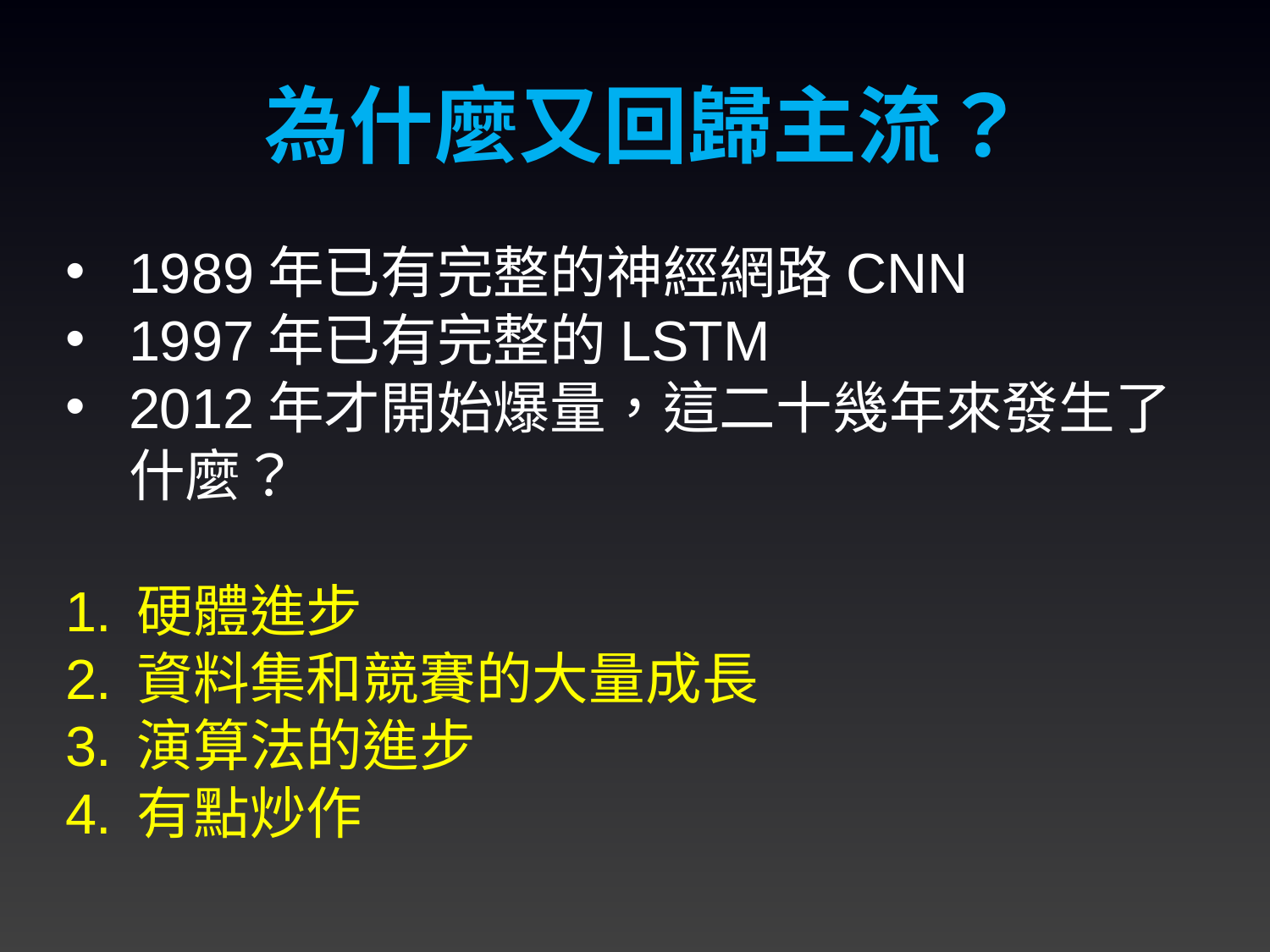

為什麼又回歸主流？
1989年已有完整的神經網路CNN
1997年已有完整的LSTM
2012年才開始爆量，這二十幾年來發生了什麼？

硬體進步
資料集和競賽的大量成長
演算法的進步
有點炒作